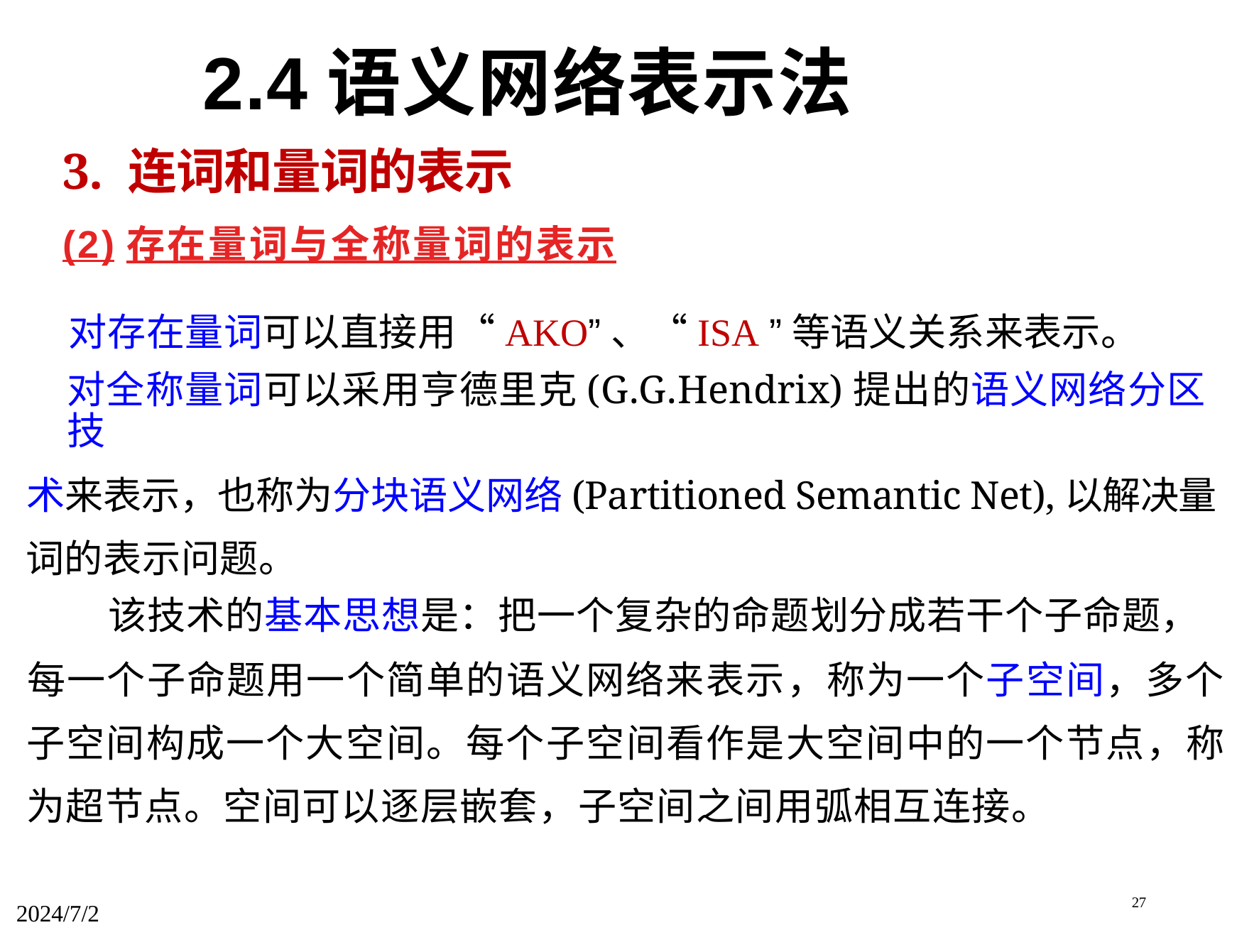

2.4语义网络表示法
3. 连词和量词的表示
(2)存在量词与全称量词的表示

对存在量词可以直接用“AKO”、“ISA ”等语义关系来表示。
对全称量词可以采用亨德里克(G.G.Hendrix)提出的语义网络分区技
术来表示，也称为分块语义网络(Partitioned Semantic Net),以解决量 词的表示问题。
该技术的基本思想是：把一个复杂的命题划分成若干个子命题，
每一个子命题用一个简单的语义网络来表示，称为一个子空间，多个 子空间构成一个大空间。每个子空间看作是大空间中的一个节点，称 为超节点。空间可以逐层嵌套，子空间之间用弧相互连接。

27

2024/7/2